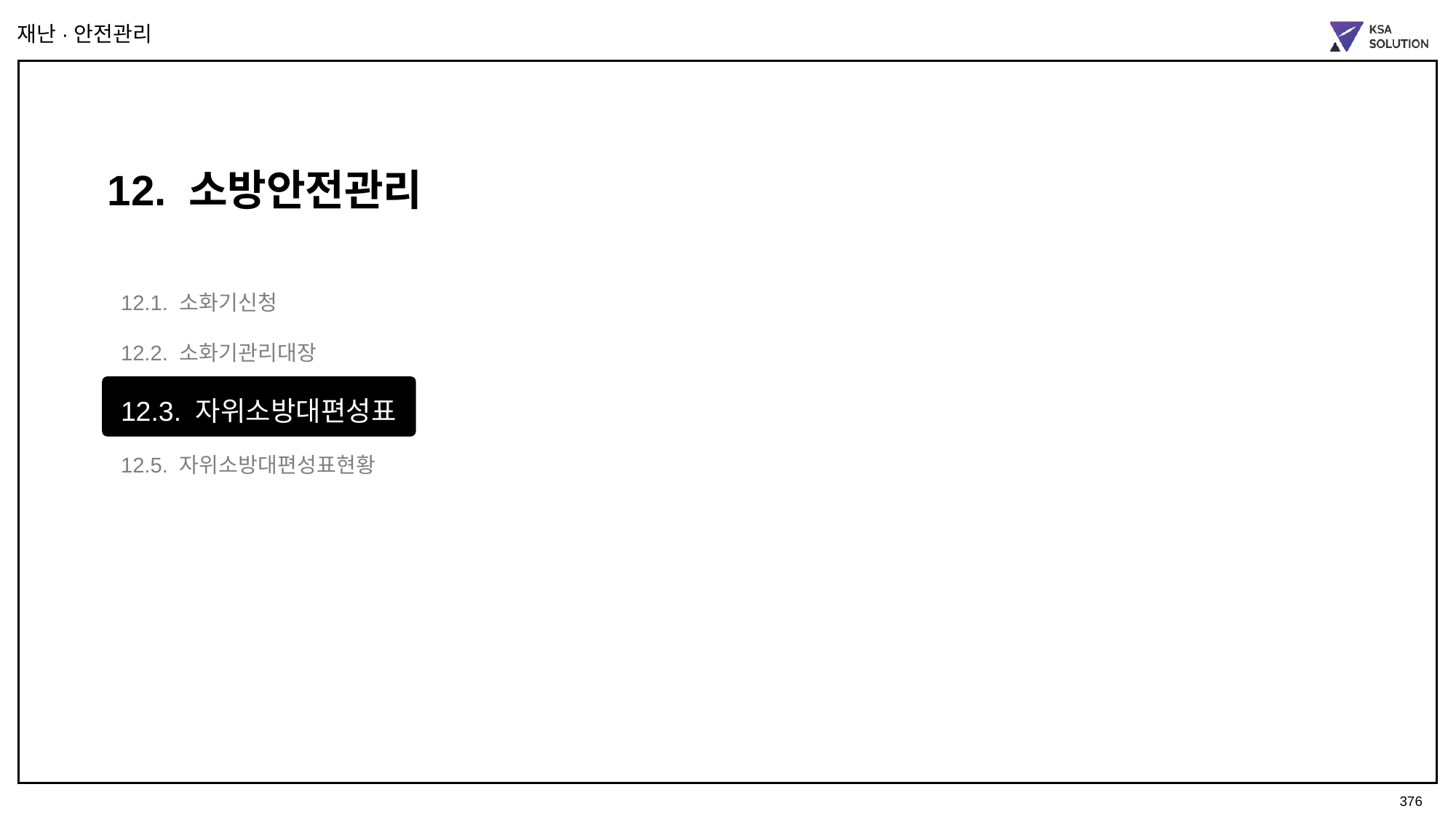

재난·안전관리
12. 소방안전관리
12.1. 소화기신청
12.2. 소화기관리대장
12.3. 자위소방대편성표
12.5. 자위소방대편성표현황